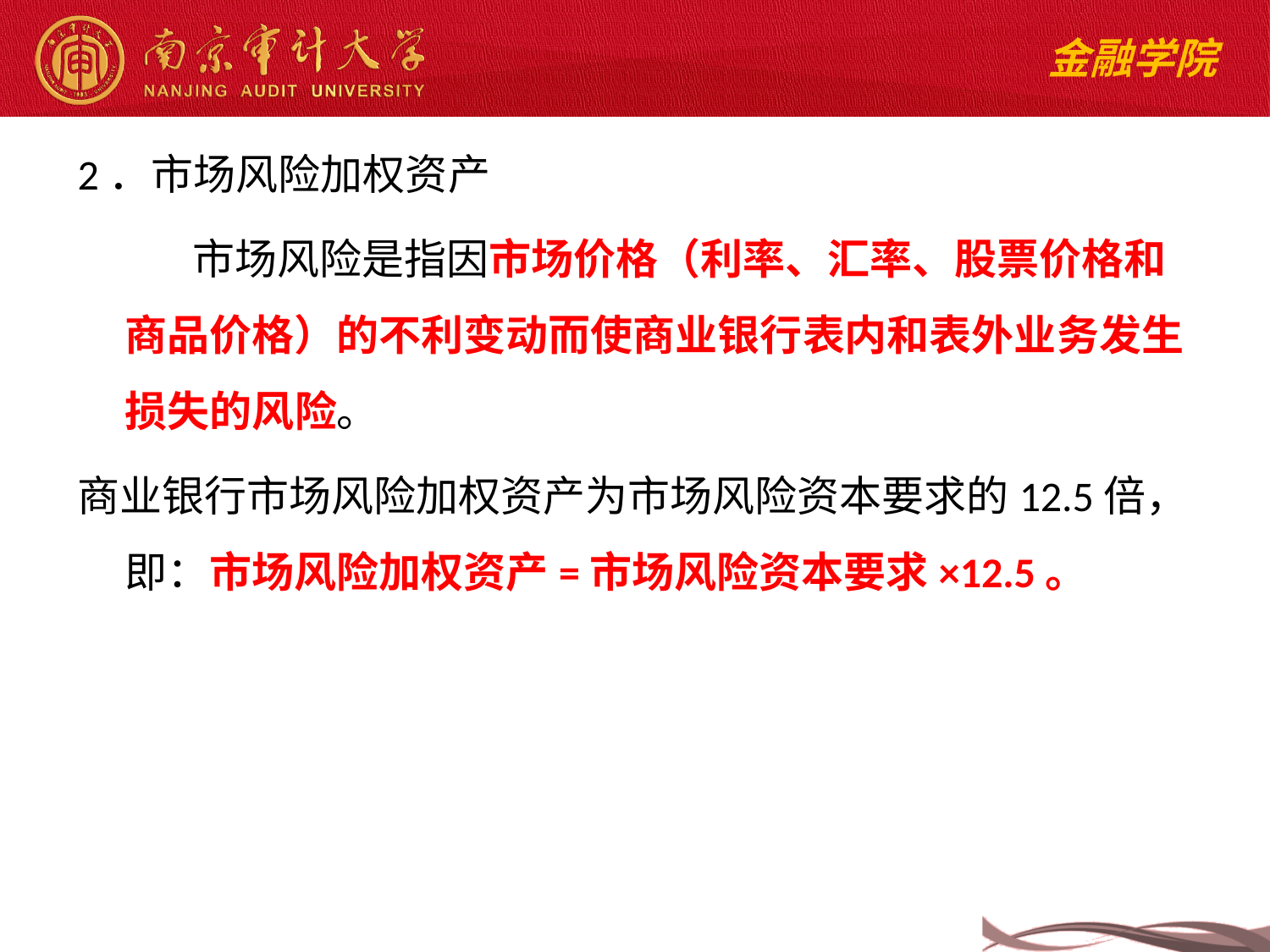

2．市场风险加权资产
           市场风险是指因市场价格（利率、汇率、股票价格和商品价格）的不利变动而使商业银行表内和表外业务发生损失的风险。
商业银行市场风险加权资产为市场风险资本要求的12.5倍，即：市场风险加权资产=市场风险资本要求×12.5。